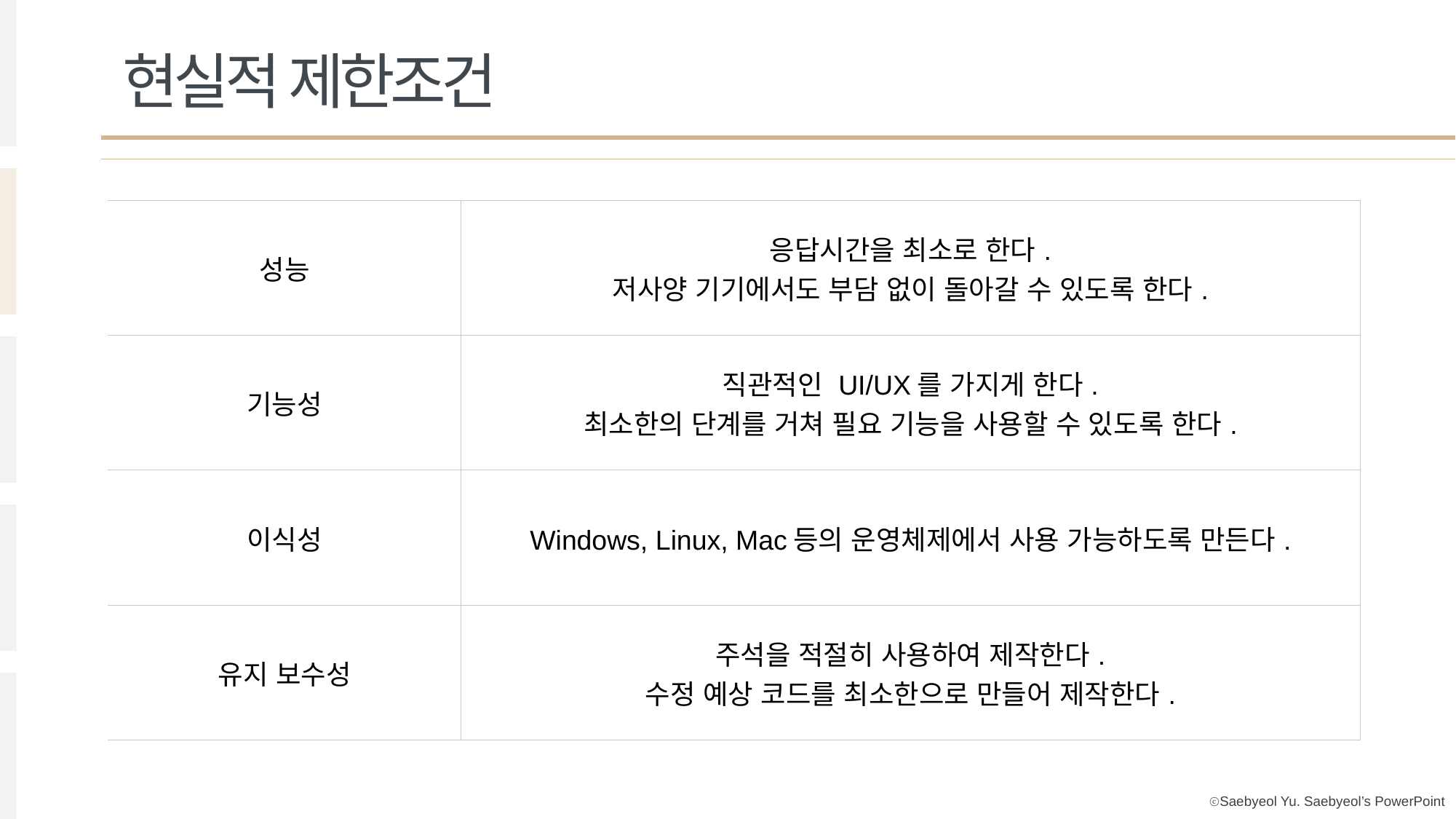

현실적 제한조건

| 성능 | 응답시간을 최소로 한다. 저사양 기기에서도 부담 없이 돌아갈 수 있도록 한다. |
| --- | --- |
| 기능성 | 직관적인 UI/UX를 가지게 한다. 최소한의 단계를 거쳐 필요 기능을 사용할 수 있도록 한다. |
| 이식성 | Windows, Linux, Mac등의 운영체제에서 사용 가능하도록 만든다. |
| 유지 보수성 | 주석을 적절히 사용하여 제작한다. 수정 예상 코드를 최소한으로 만들어 제작한다. |